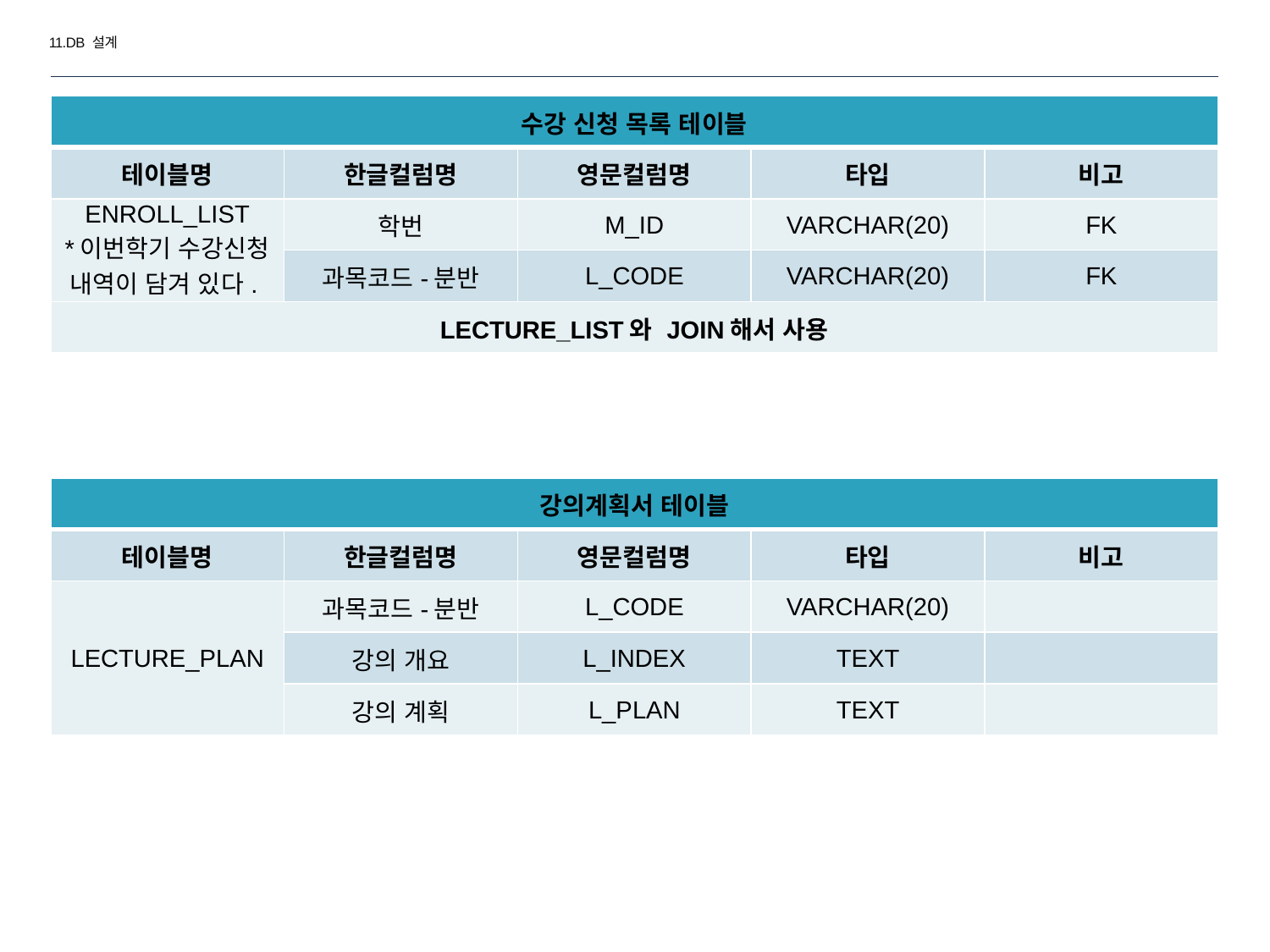

11.DB 설계
| 수강 신청 목록 테이블 |  |  |  |  |
| --- | --- | --- | --- | --- |
| 테이블명 | 한글컬럼명 | 영문컬럼명 | 타입 | 비고 |
| ENROLL\_LIST \*이번학기 수강신청 내역이 담겨 있다. | 학번 | M\_ID | VARCHAR(20) | FK |
|  | 과목코드-분반 | L\_CODE | VARCHAR(20) | FK |
| LECTURE\_LIST와 JOIN해서 사용 |  |  |  |  |
| 강의계획서 테이블 |  |  |  |  |
| --- | --- | --- | --- | --- |
| 테이블명 | 한글컬럼명 | 영문컬럼명 | 타입 | 비고 |
| LECTURE\_PLAN | 과목코드-분반 | L\_CODE | VARCHAR(20) |  |
|  | 강의 개요 | L\_INDEX | TEXT |  |
|  | 강의 계획 | L\_PLAN | TEXT |  |